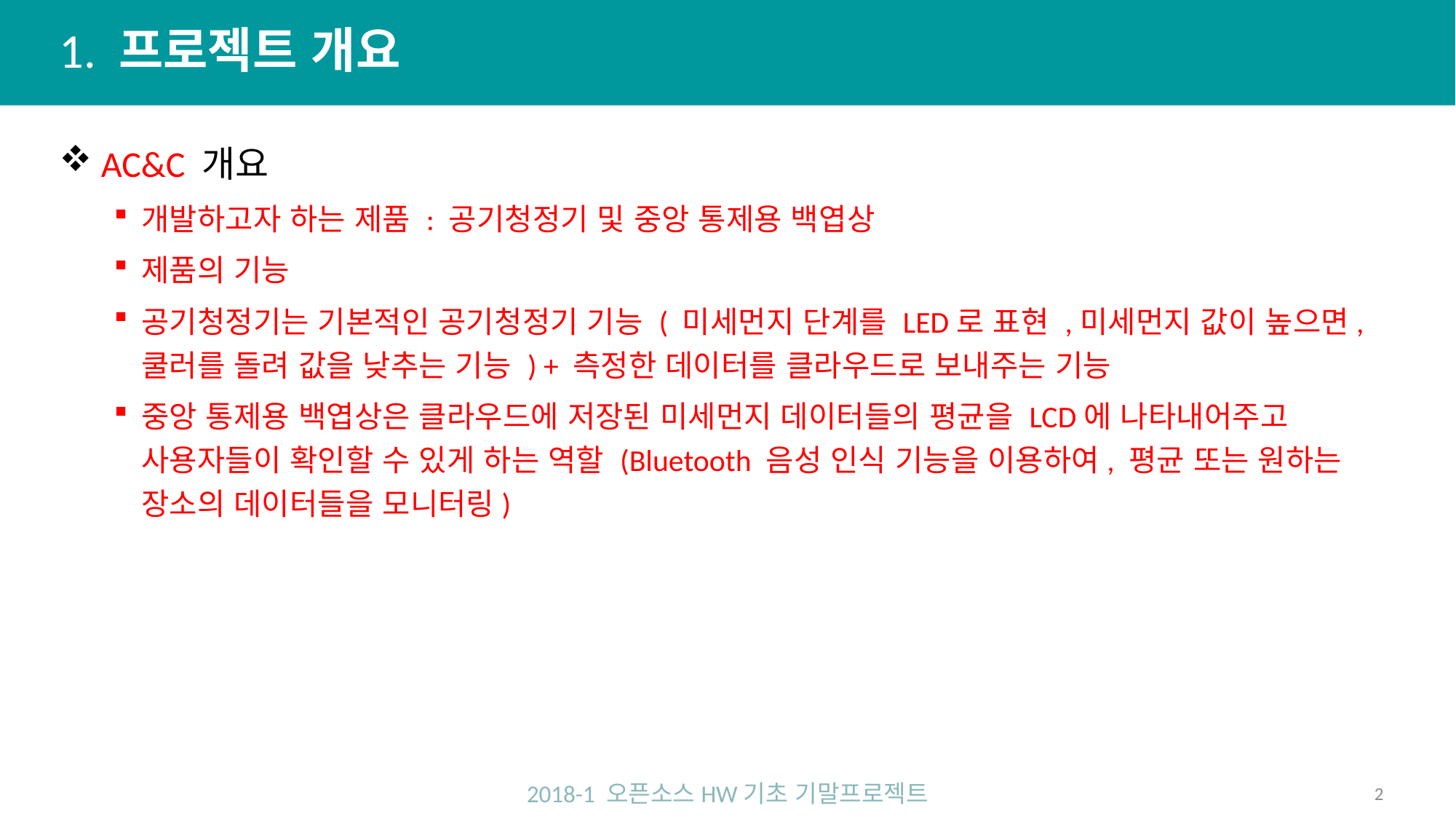

# 1. 프로젝트 개요
 AC&C 개요
개발하고자 하는 제품 : 공기청정기 및 중앙 통제용 백엽상
제품의 기능
공기청정기는 기본적인 공기청정기 기능 ( 미세먼지 단계를 LED로 표현 ,미세먼지 값이 높으면, 쿨러를 돌려 값을 낮추는 기능 ) + 측정한 데이터를 클라우드로 보내주는 기능
중앙 통제용 백엽상은 클라우드에 저장된 미세먼지 데이터들의 평균을 LCD에 나타내어주고 사용자들이 확인할 수 있게 하는 역할 (Bluetooth 음성 인식 기능을 이용하여, 평균 또는 원하는 장소의 데이터들을 모니터링)

2018-1 오픈소스HW기초 기말프로젝트
2